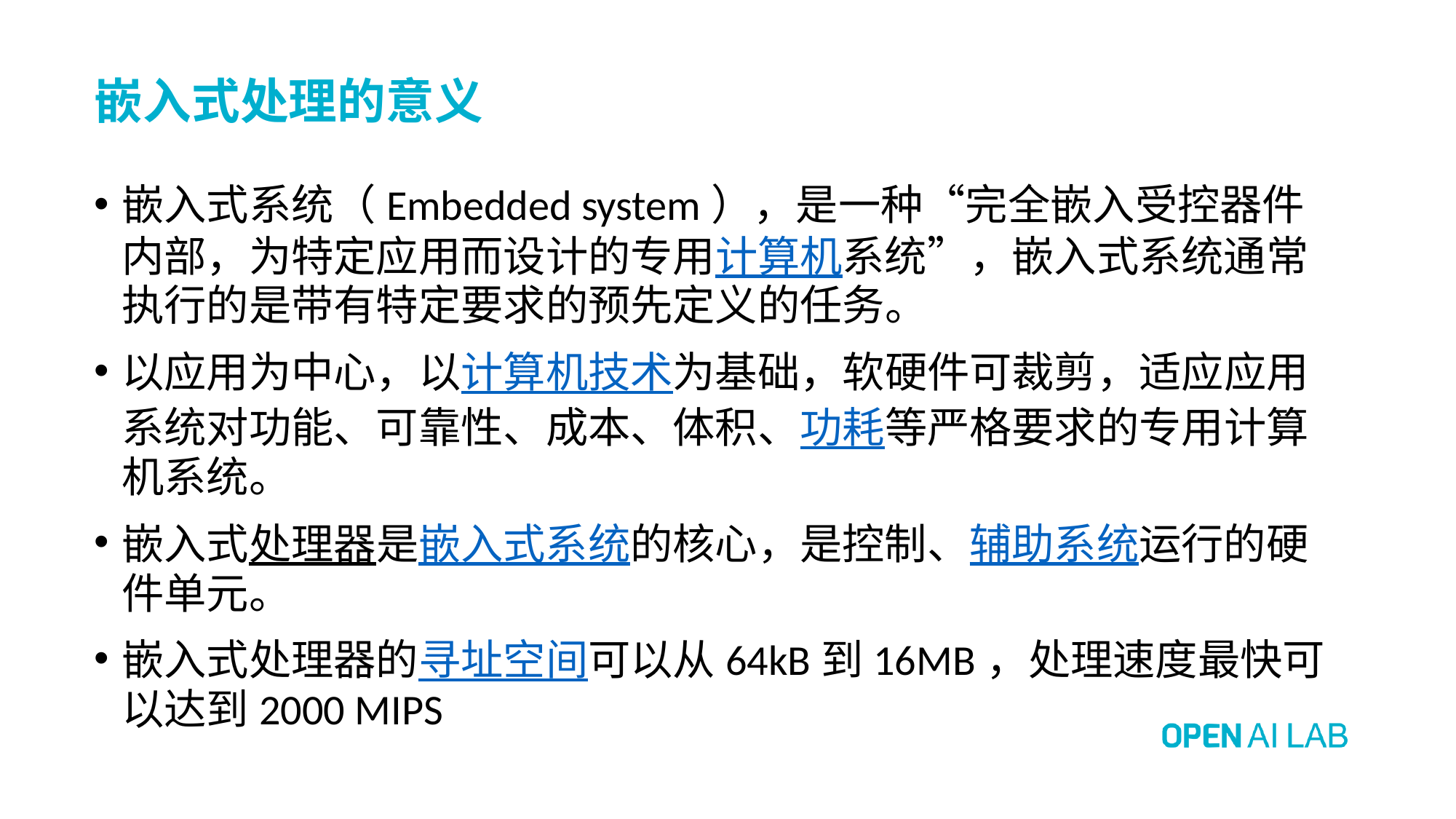

# 嵌入式处理的意义
嵌入式系统（Embedded system），是一种“完全嵌入受控器件内部，为特定应用而设计的专用计算机系统”，嵌入式系统通常执行的是带有特定要求的预先定义的任务。
以应用为中心，以计算机技术为基础，软硬件可裁剪，适应应用系统对功能、可靠性、成本、体积、功耗等严格要求的专用计算机系统。
嵌入式处理器是嵌入式系统的核心，是控制、辅助系统运行的硬件单元。
嵌入式处理器的寻址空间可以从64kB到16MB，处理速度最快可以达到2000 MIPS